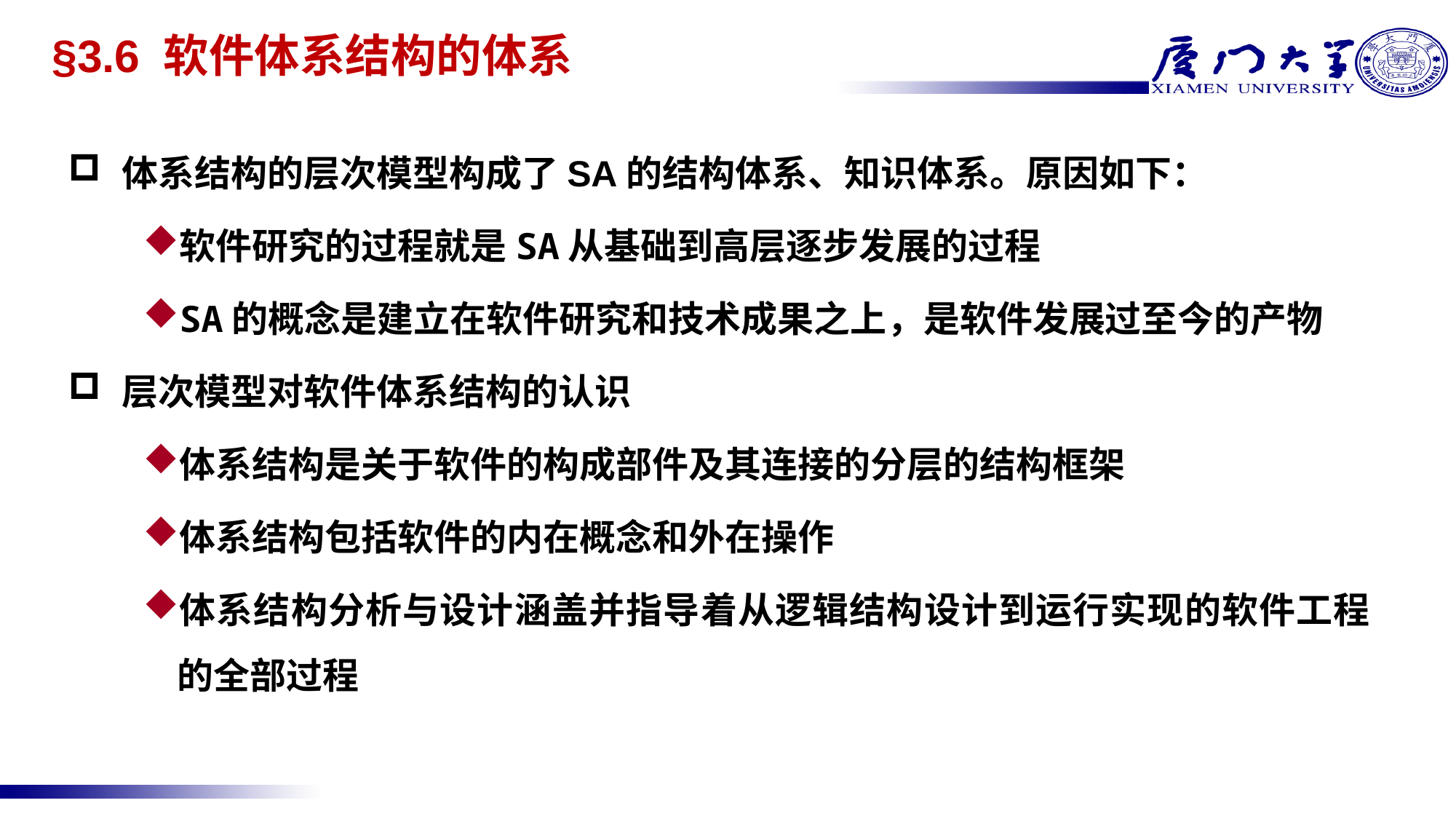

# §3.6 软件体系结构的体系
体系结构的层次模型构成了SA的结构体系、知识体系。原因如下：
软件研究的过程就是SA从基础到高层逐步发展的过程
SA的概念是建立在软件研究和技术成果之上，是软件发展过至今的产物
层次模型对软件体系结构的认识
体系结构是关于软件的构成部件及其连接的分层的结构框架
体系结构包括软件的内在概念和外在操作
体系结构分析与设计涵盖并指导着从逻辑结构设计到运行实现的软件工程的全部过程